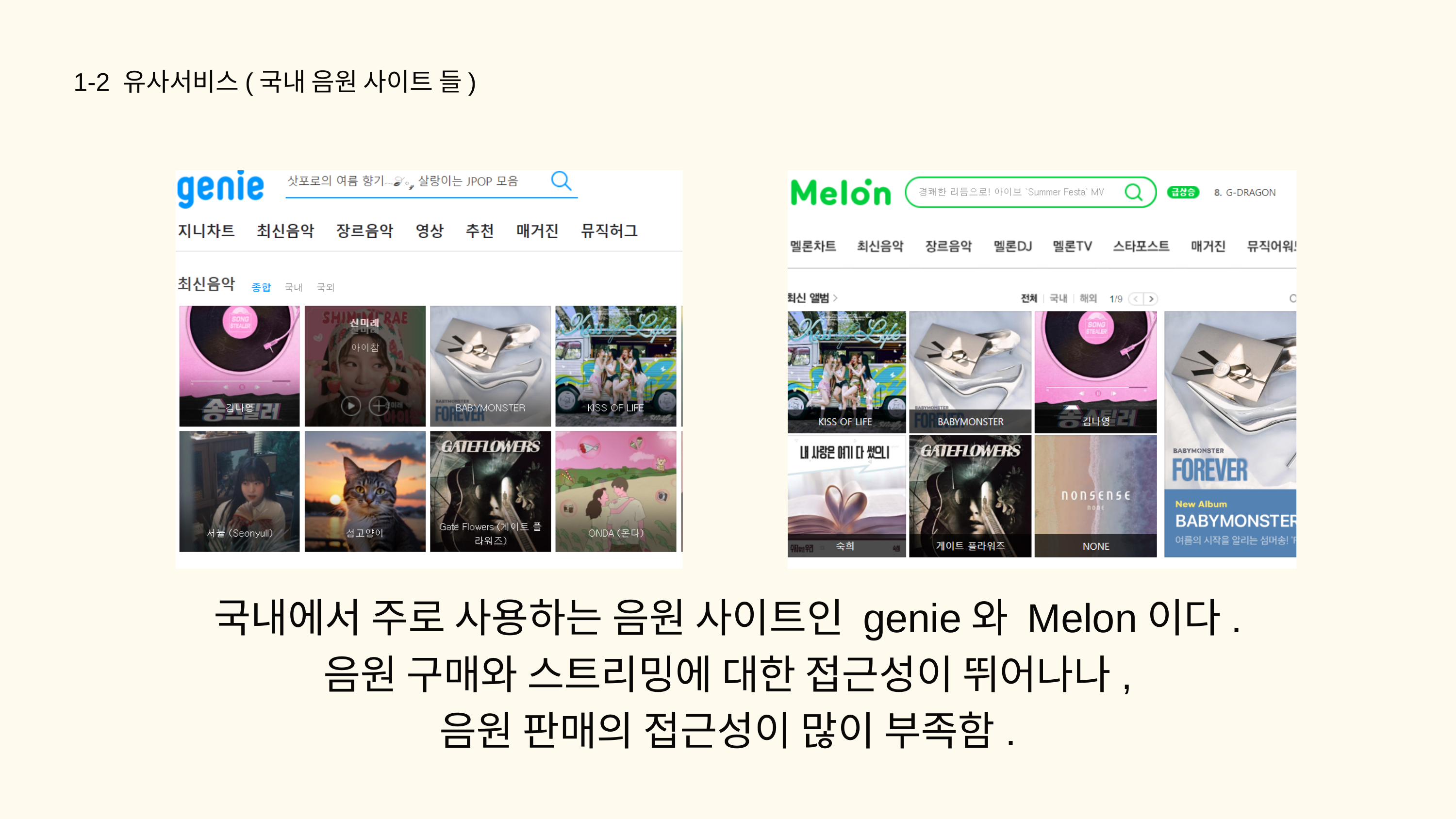

1-2 유사서비스(국내 음원 사이트 들)

국내에서 주로 사용하는 음원 사이트인 genie와 Melon이다.
음원 구매와 스트리밍에 대한 접근성이 뛰어나나,
음원 판매의 접근성이 많이 부족함.